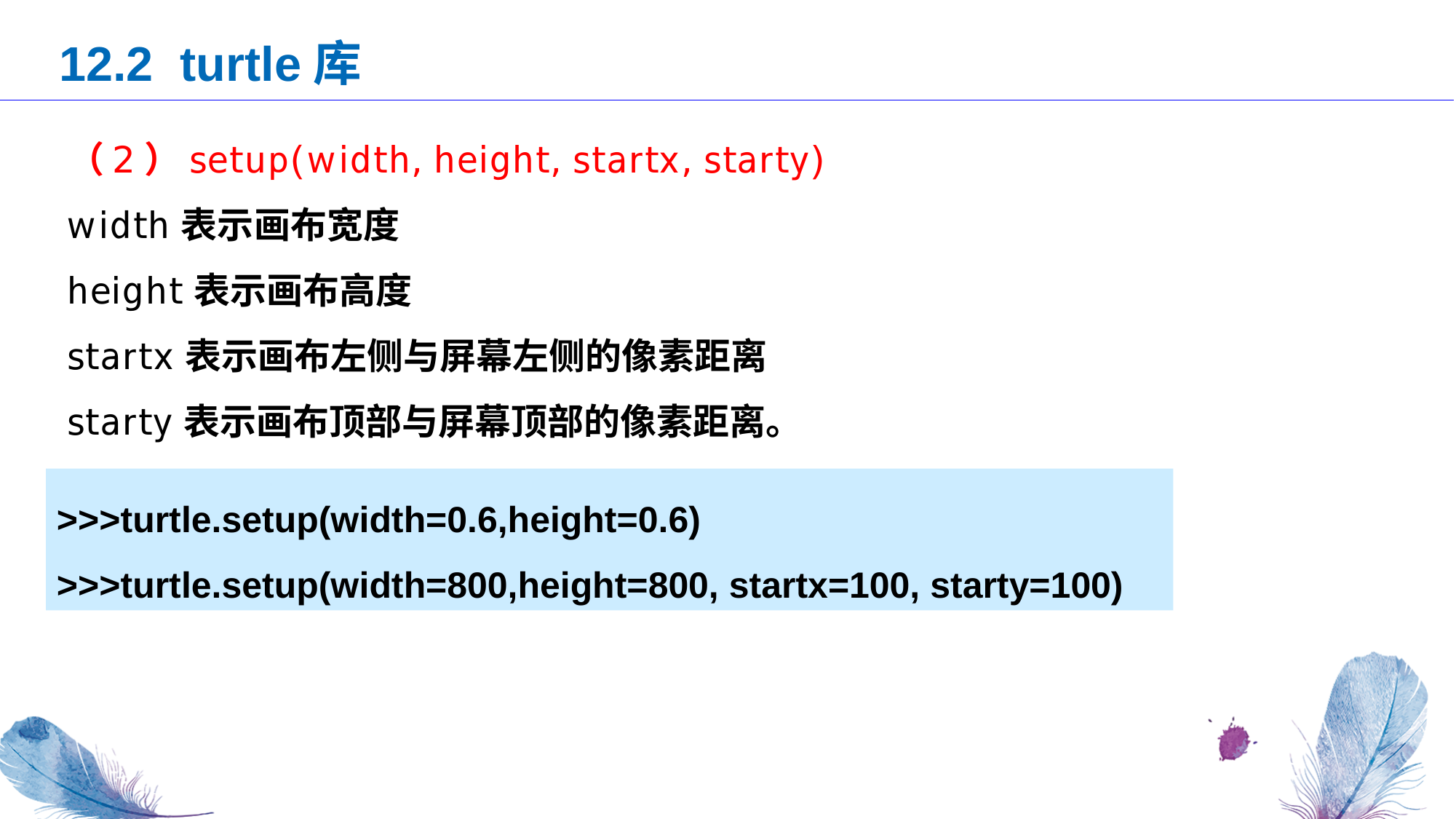

12.2  turtle库
（2）setup(width, height, startx, starty)
width表示画布宽度
height表示画布高度
startx表示画布左侧与屏幕左侧的像素距离
starty表示画布顶部与屏幕顶部的像素距离。
>>>turtle.setup(width=0.6,height=0.6)
>>>turtle.setup(width=800,height=800, startx=100, starty=100)